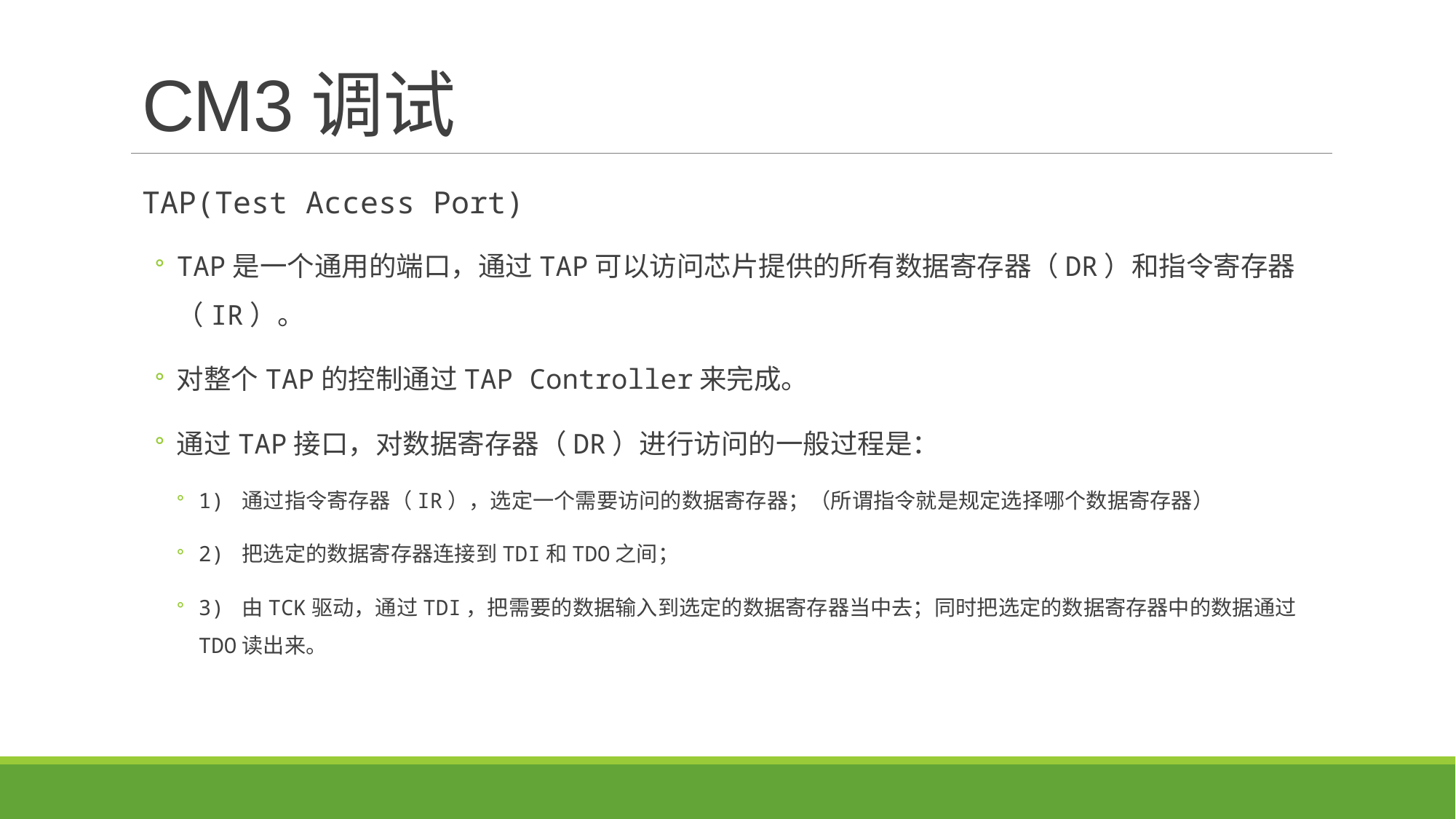

# CM3调试
TAP(Test Access Port)
TAP是一个通用的端口，通过TAP可以访问芯片提供的所有数据寄存器（DR）和指令寄存器（IR）。
对整个TAP的控制通过TAP Controller来完成。
通过TAP接口，对数据寄存器（DR）进行访问的一般过程是：
1) 通过指令寄存器（IR），选定一个需要访问的数据寄存器；（所谓指令就是规定选择哪个数据寄存器）
2) 把选定的数据寄存器连接到TDI和TDO之间；
3) 由TCK驱动，通过TDI，把需要的数据输入到选定的数据寄存器当中去；同时把选定的数据寄存器中的数据通过TDO读出来。